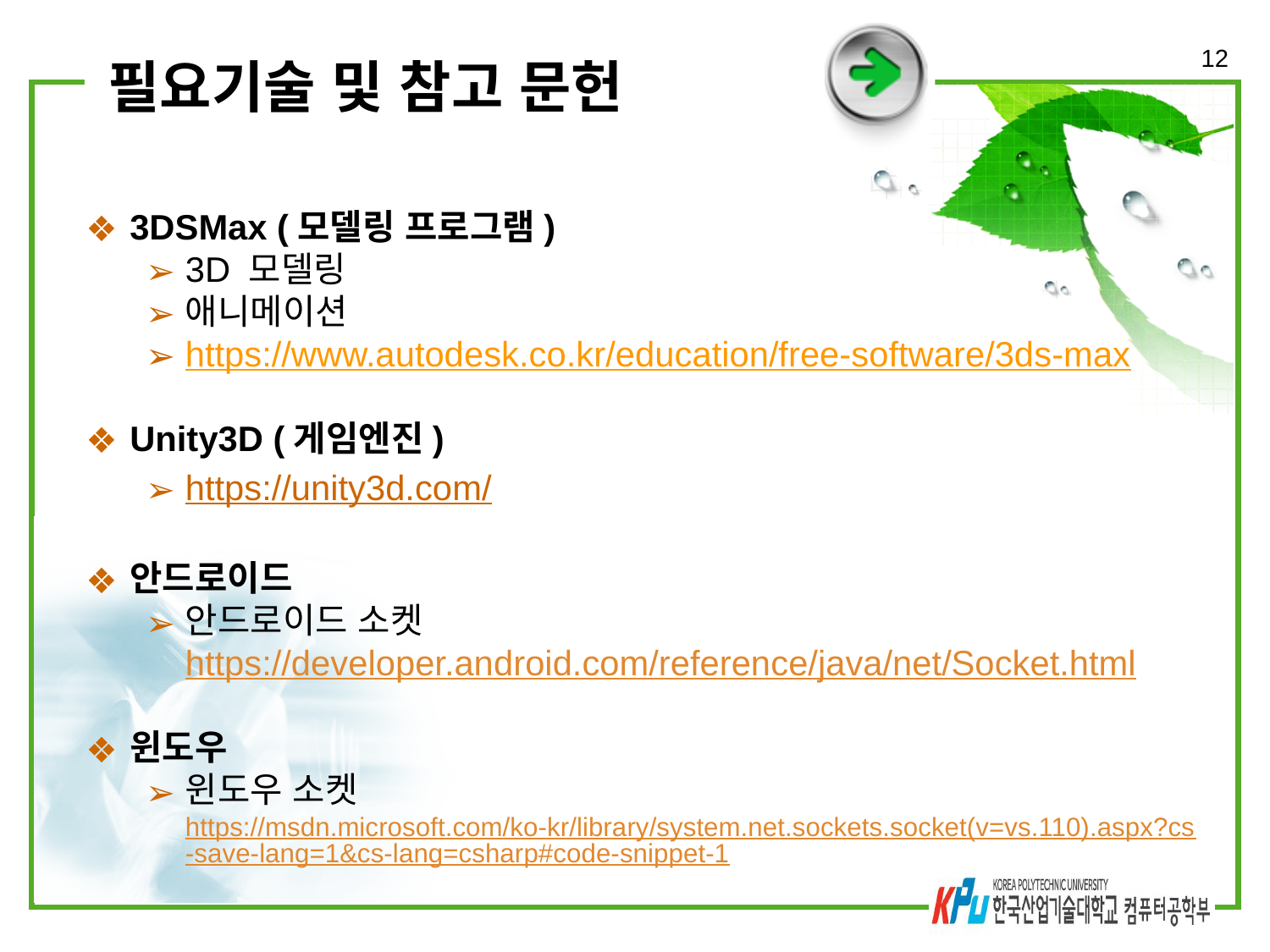

12
# 필요기술 및 참고 문헌
3DSMax (모델링 프로그램)
3D 모델링
애니메이션
https://www.autodesk.co.kr/education/free-software/3ds-max
Unity3D (게임엔진)
https://unity3d.com/
안드로이드
안드로이드 소켓 https://developer.android.com/reference/java/net/Socket.html
윈도우
윈도우 소켓
https://msdn.microsoft.com/ko-kr/library/system.net.sockets.socket(v=vs.110).aspx?cs-save-lang=1&cs-lang=csharp#code-snippet-1